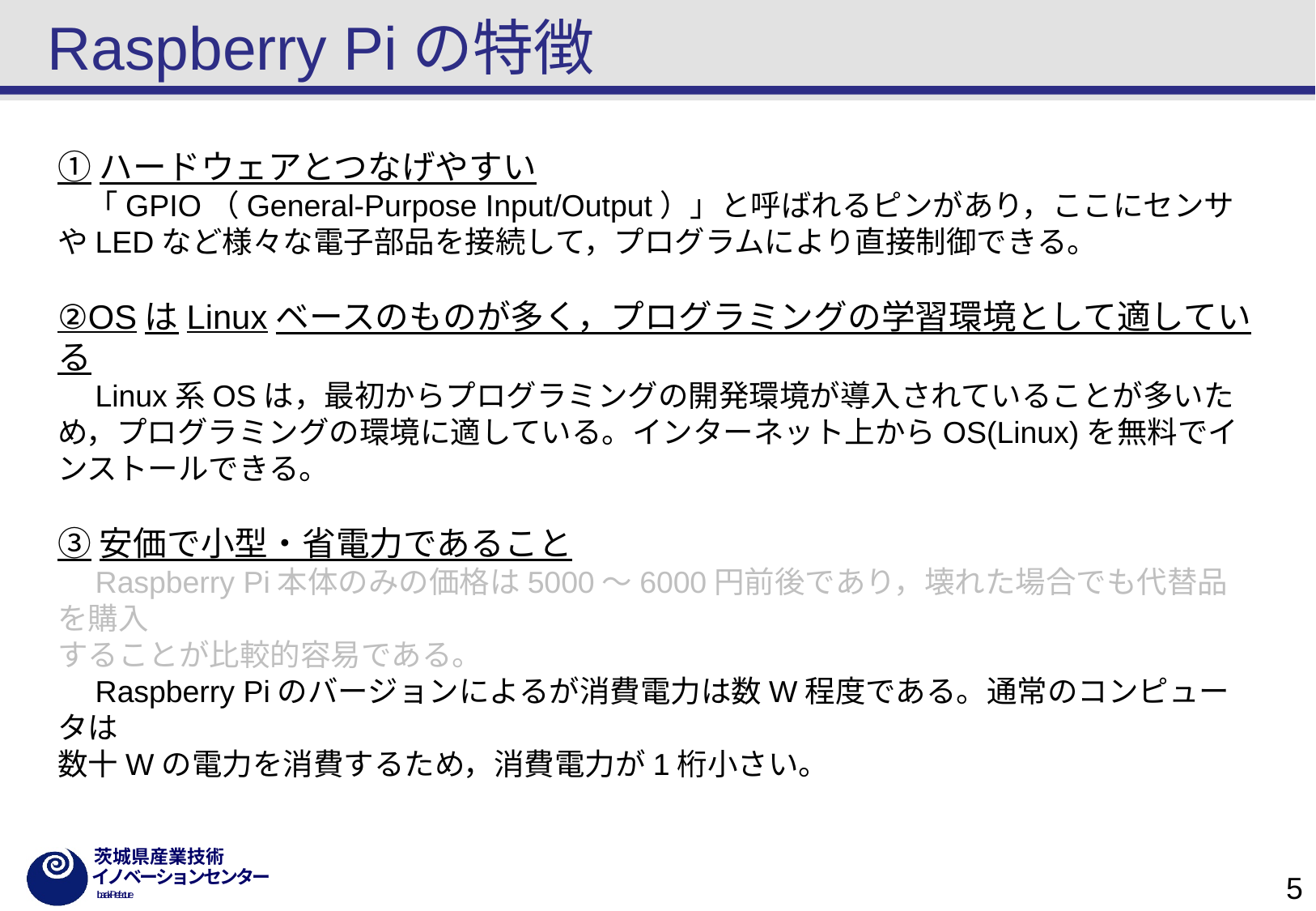

# Raspberry Piの特徴
①ハードウェアとつなげやすい
　「GPIO（General-Purpose Input/Output）」と呼ばれるピンがあり，ここにセンサやLEDなど様々な電子部品を接続して，プログラムにより直接制御できる。

②OSはLinuxベースのものが多く，プログラミングの学習環境として適している
　Linux系OSは，最初からプログラミングの開発環境が導入されていることが多いため，プログラミングの環境に適している。インターネット上からOS(Linux)を無料でインストールできる。

③安価で小型・省電力であること
　Raspberry Pi本体のみの価格は5000～6000円前後であり，壊れた場合でも代替品を購入
することが比較的容易である。
　Raspberry Piのバージョンによるが消費電力は数W程度である。通常のコンピュータは
数十Wの電力を消費するため，消費電力が1桁小さい。

5